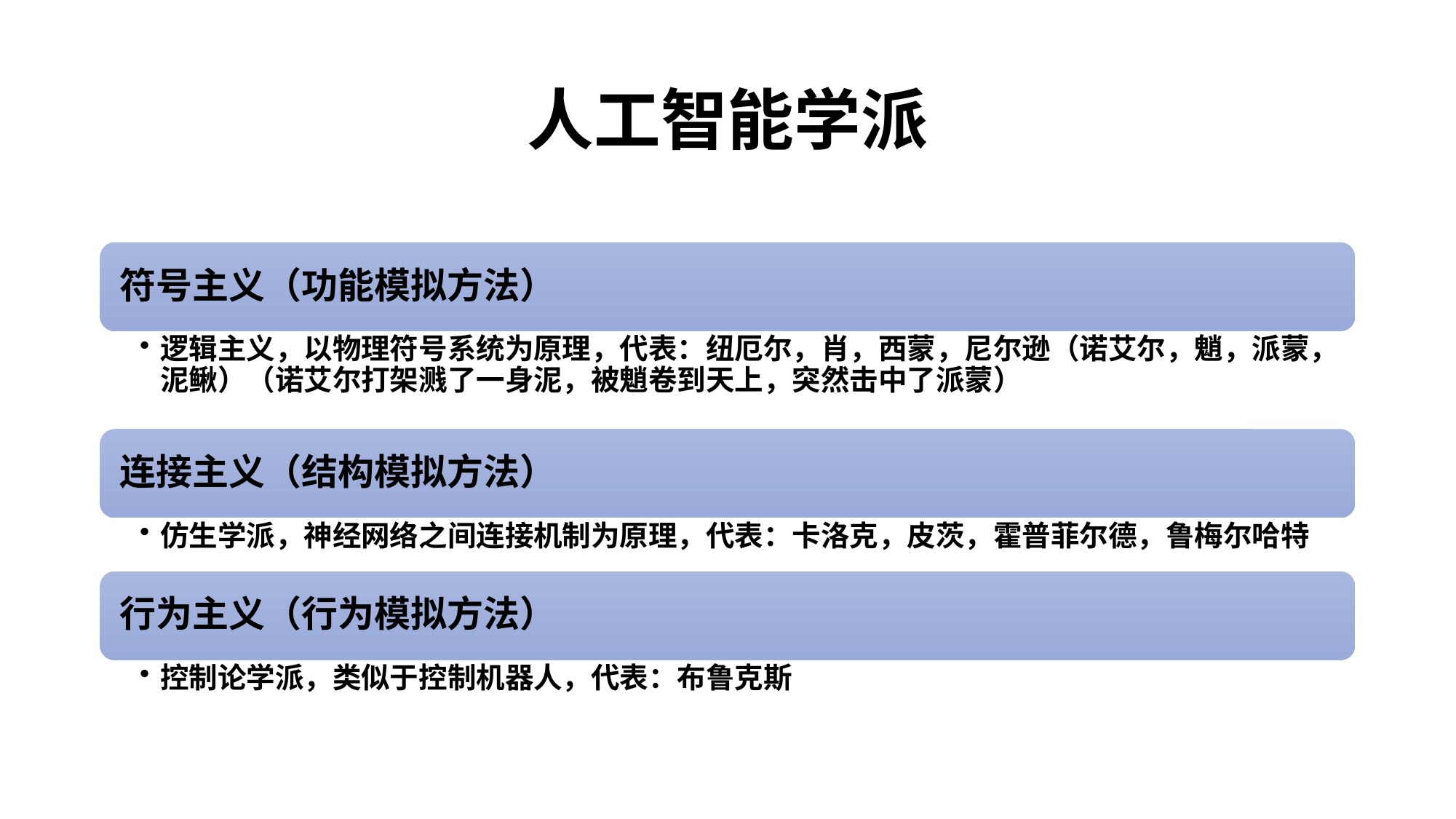

# 人工智能学派
符号主义（功能模拟方法）
逻辑主义，以物理符号系统为原理，代表：纽厄尔，肖，西蒙，尼尔逊（诺艾尔，魈，派蒙，泥鳅）（诺艾尔打架溅了一身泥，被魈卷到天上，突然击中了派蒙）
连接主义（结构模拟方法）
仿生学派，神经网络之间连接机制为原理，代表：卡洛克，皮茨，霍普菲尔德，鲁梅尔哈特
行为主义（行为模拟方法）
控制论学派，类似于控制机器人，代表：布鲁克斯